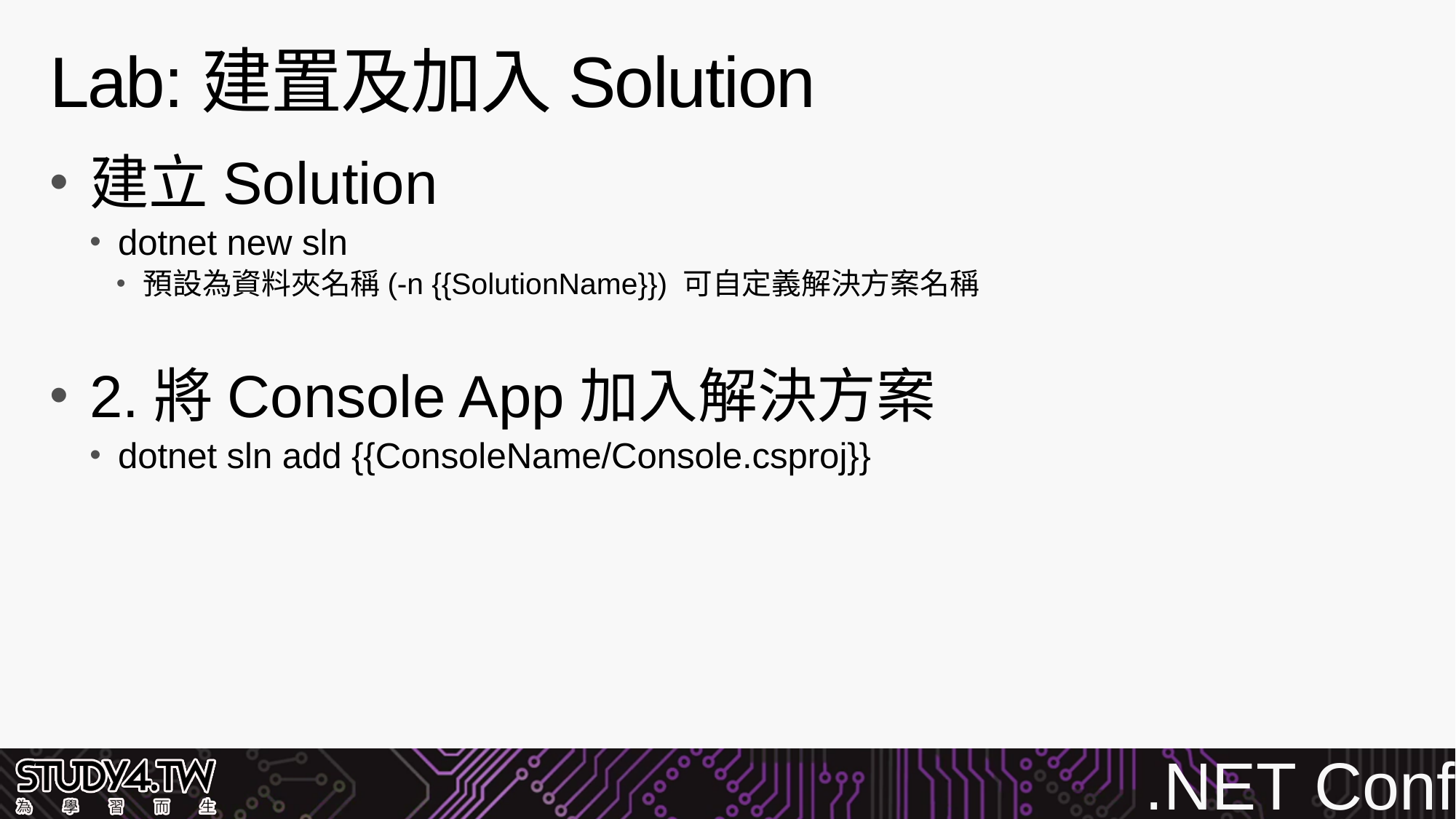

# Lab:建置及加入Solution
建立Solution
dotnet new sln
預設為資料夾名稱(-n {{SolutionName}}) 可自定義解決方案名稱

2.將Console App加入解決方案
dotnet sln add {{ConsoleName/Console.csproj}}